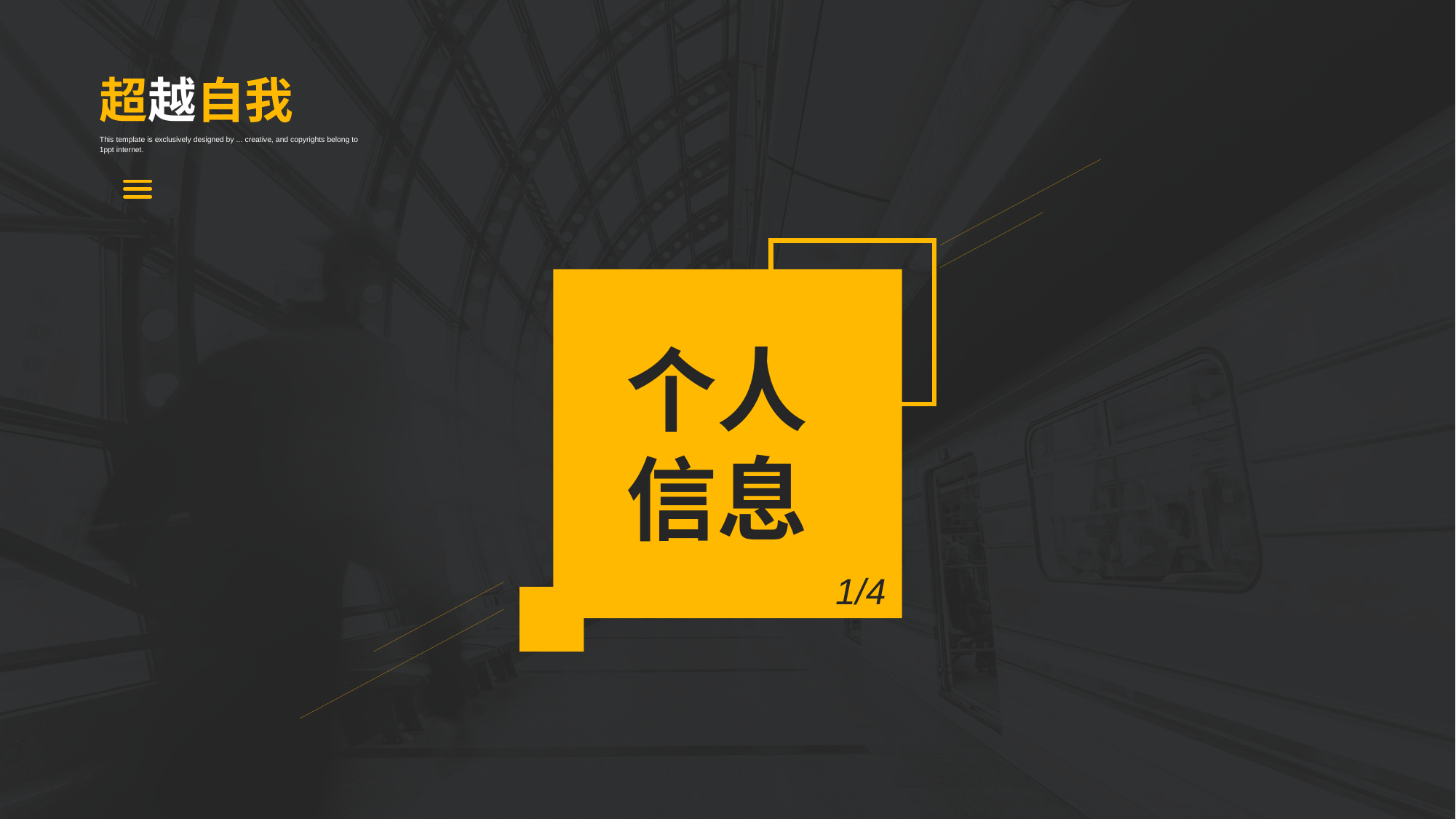

超越自我
This template is exclusively designed by ... creative, and copyrights belong to 1ppt internet.

个人信息
1/4